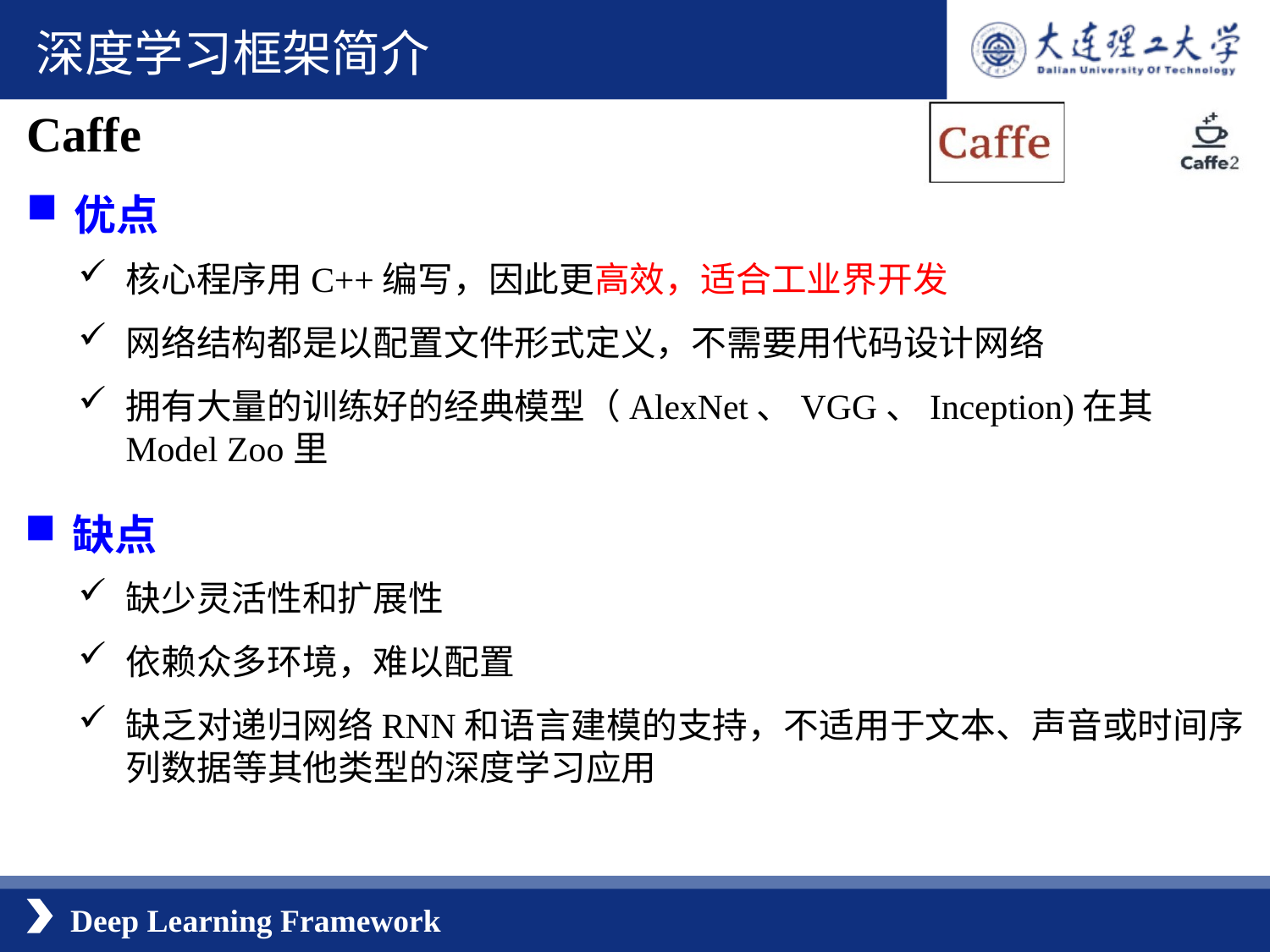

深度学习框架简介
Caffe
优点
核心程序用C++编写，因此更高效，适合工业界开发
网络结构都是以配置文件形式定义，不需要用代码设计网络
拥有大量的训练好的经典模型（AlexNet、VGG、Inception)在其Model Zoo里
缺点
缺少灵活性和扩展性
依赖众多环境，难以配置
缺乏对递归网络RNN和语言建模的支持，不适用于文本、声音或时间序列数据等其他类型的深度学习应用

Deep Learning Framework